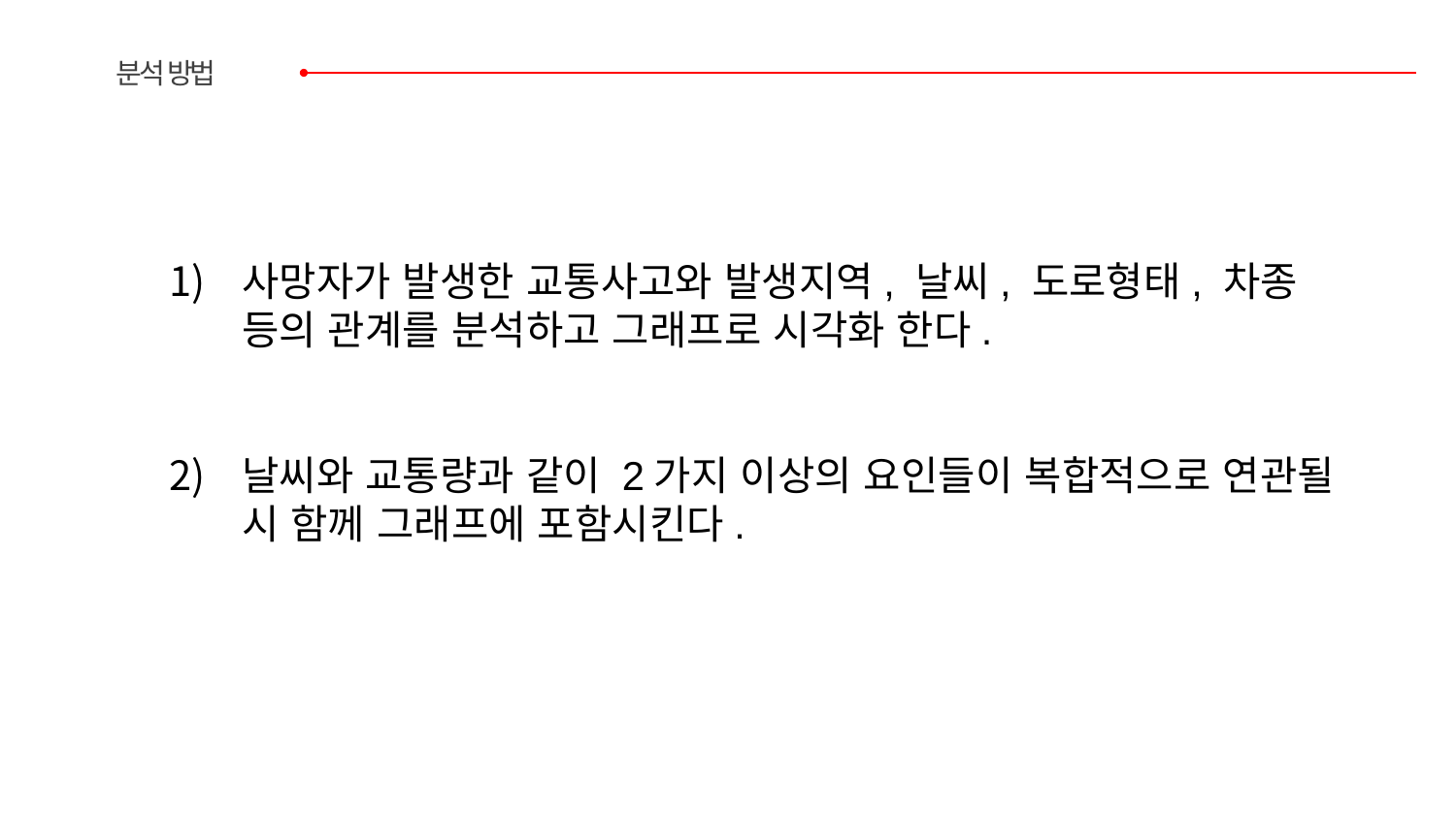

분석 방법
사망자가 발생한 교통사고와 발생지역, 날씨, 도로형태, 차종 등의 관계를 분석하고 그래프로 시각화 한다.

날씨와 교통량과 같이 2가지 이상의 요인들이 복합적으로 연관될 시 함께 그래프에 포함시킨다.